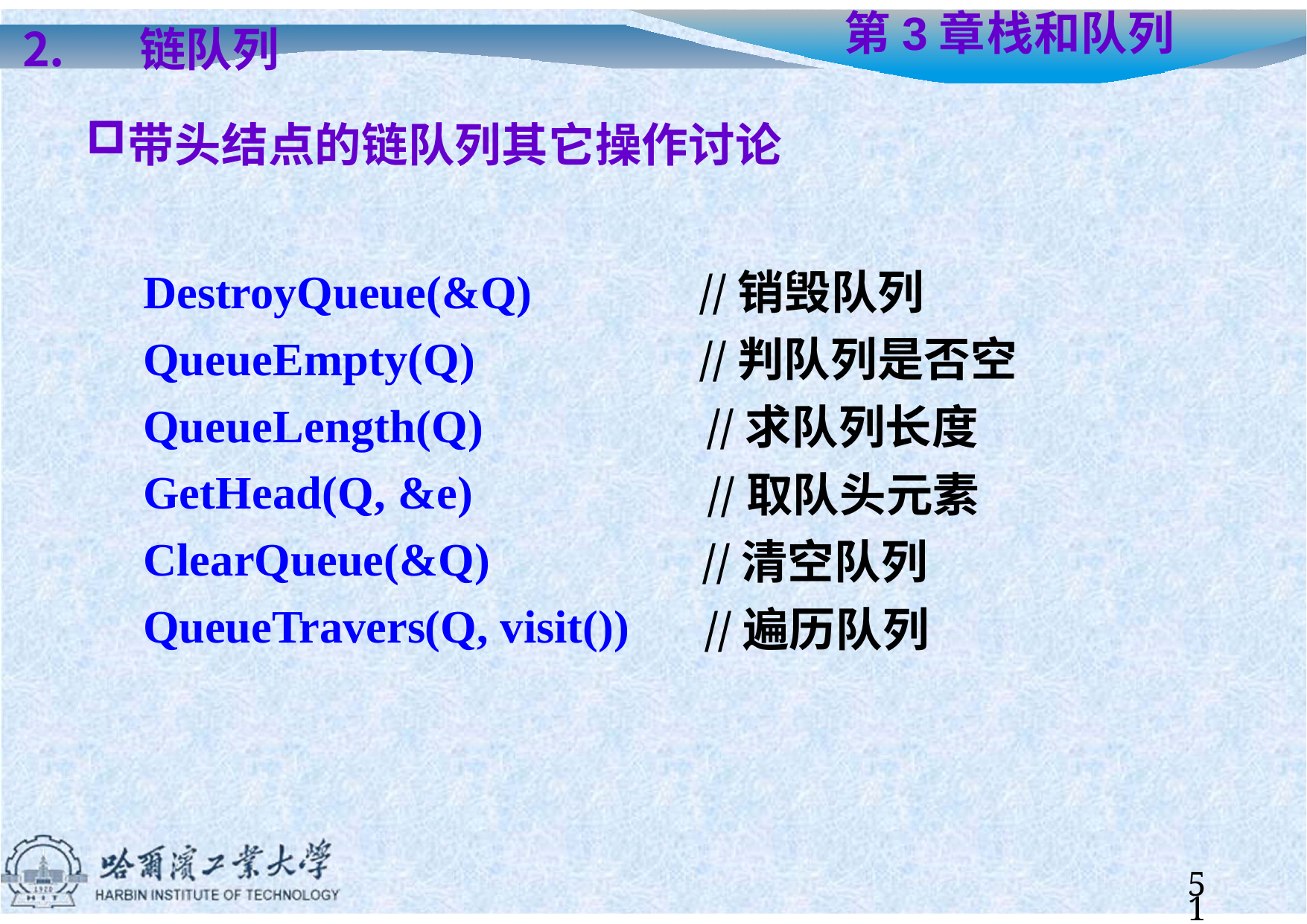

# 第3章	栈和队列

链队列
带头结点的链队列其它操作讨论
DestroyQueue(&Q)  QueueEmpty(Q)  QueueLength(Q)  GetHead(Q, &e)  ClearQueue(&Q)  QueueTravers(Q, visit())
//销毁队列
//判队列是否空
//求队列长度
//取队头元素
//清空队列
//遍历队列

51